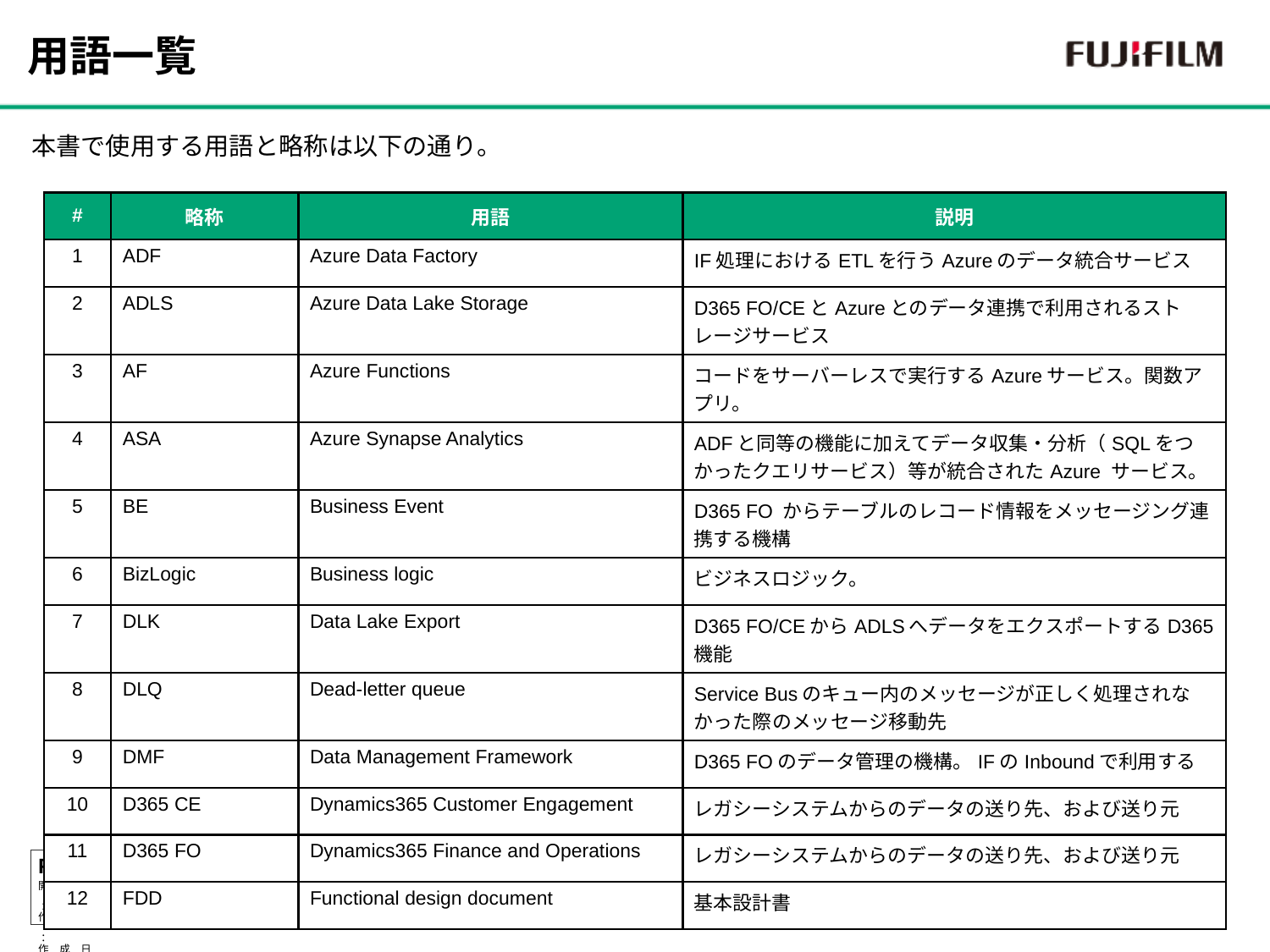

用語一覧
本書で使用する用語と略称は以下の通り。
| #​ | 略称​ | 用語​ | 説明 |
| --- | --- | --- | --- |
| 1​ | ADF​ | Azure Data Factory​ | IF処理におけるETLを行うAzureのデータ統合サービス |
| 2​ | ADLS​ | Azure Data Lake Storage​ | D365 FO/CEとAzureとのデータ連携で利用されるストレージサービス |
| 3​ | ​AF | Azure ​Functions | コードをサーバーレスで実行するAzureサービス。関数アプリ。 |
| 4​ | ​ASA | ​Azure Synapse Analytics | ADFと同等の機能に加えてデータ収集・分析（SQLをつかったクエリサービス）等が統合されたAzure サービス。 |
| 5​ | ​BE | ​Business Event | D365 FO からテーブルのレコード情報をメッセージング連携する機構 |
| 6​ | ​BizLogic | ​Business logic | ビジネスロジック。 |
| 7​ | ​DLK | Data Lake Export | D365 FO/CEからADLSへデータをエクスポートするD365機能 |
| 8​ | DLQ | Dead-letter queue | Service Busのキュー内のメッセージが正しく処理されなかった際のメッセージ移動先 |
| 9​ | ​DMF | ​Data Management Framework | D365 FOのデータ管理の機構。IFのInboundで利用する |
| 10​ | D365 CE​ | Dynamics365 Customer Engagement​ | レガシーシステムからのデータの送り先、および送り元 |
| 11​ | D365 FO​ | Dynamics365 Finance and Operations​ | レガシーシステムからのデータの送り先、および送り元 |
| 12​ | ​FDD | ​Functional design document | 基本設計書 |